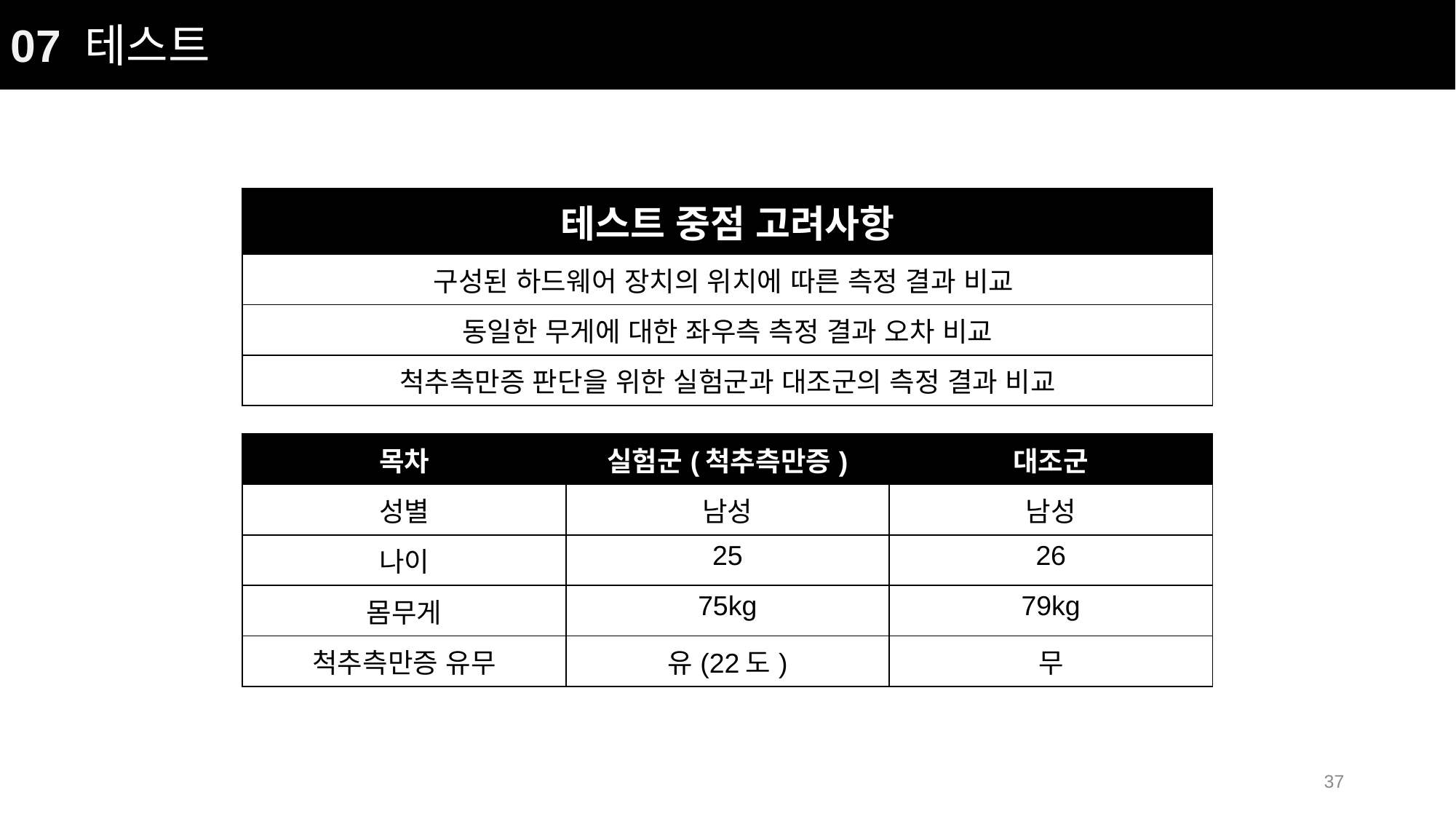

07 테스트
| 테스트 중점 고려사항 |
| --- |
| 구성된 하드웨어 장치의 위치에 따른 측정 결과 비교 |
| 동일한 무게에 대한 좌우측 측정 결과 오차 비교 |
| 척추측만증 판단을 위한 실험군과 대조군의 측정 결과 비교 |
| 목차 | 실험군(척추측만증) | 대조군 |
| --- | --- | --- |
| 성별 | 남성 | 남성 |
| 나이 | 25 | 26 |
| 몸무게 | 75kg | 79kg |
| 척추측만증 유무 | 유(22도) | 무 |
37